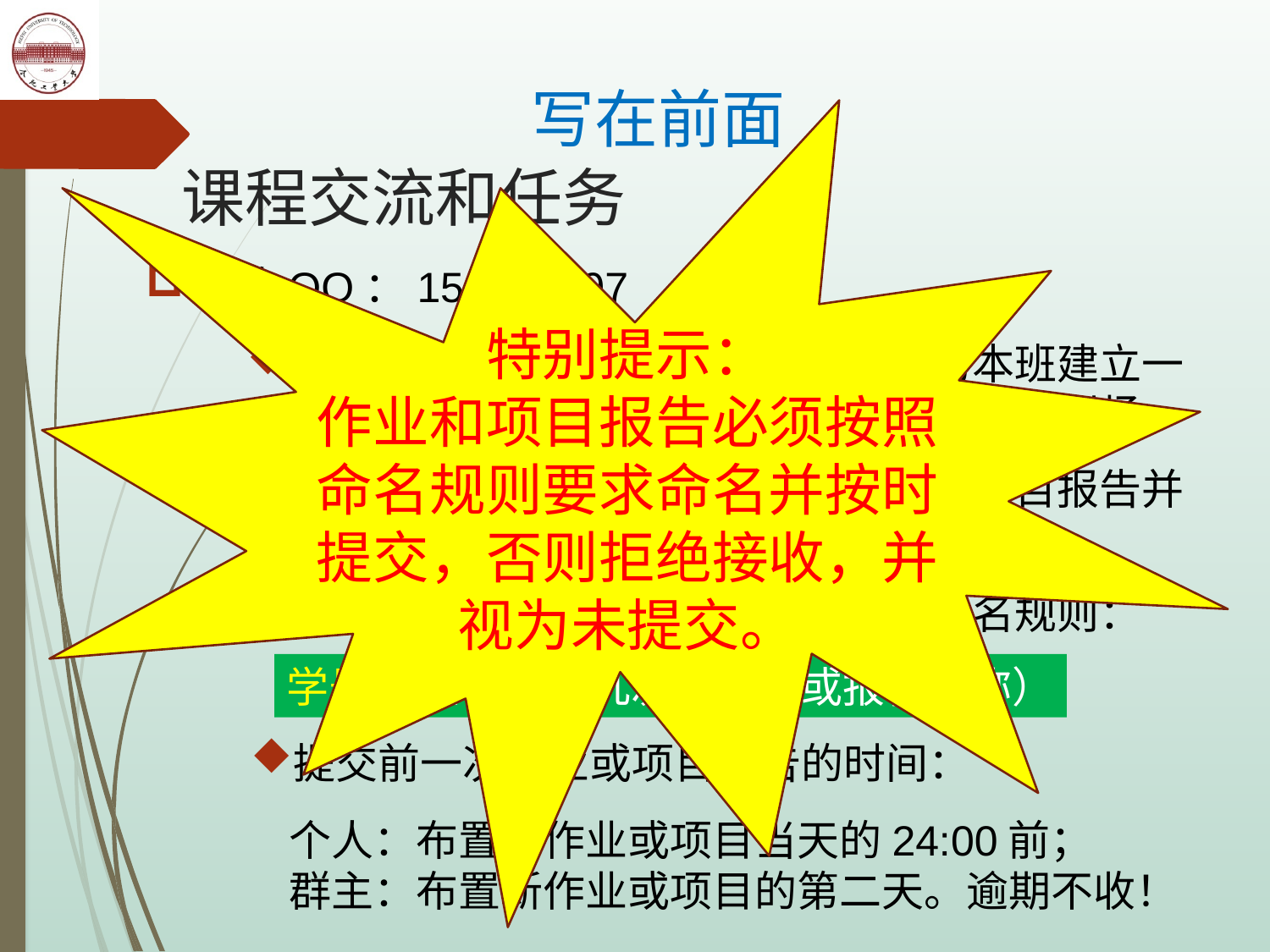

# 写在前面
特别提示：
作业和项目报告必须按照命名规则要求命名并按时提交，否则拒绝接收，并视为未提交。
课程交流和任务
我的QQ：150137697
请各班班长或学委或其他热心同学为本班建立一个课程QQ群，作为交流和提交成果的虚拟场所。
由各群主收集本班同学完成的作业和项目报告并打包压缩，通过QQ提交。
为了便于识别和排序，提交的文件命名规则：
学号+姓名+第几次作业（或报告名称）
提交前一次作业或项目报告的时间：
个人：布置新作业或项目当天的24:00前；
群主：布置新作业或项目的第二天。逾期不收！